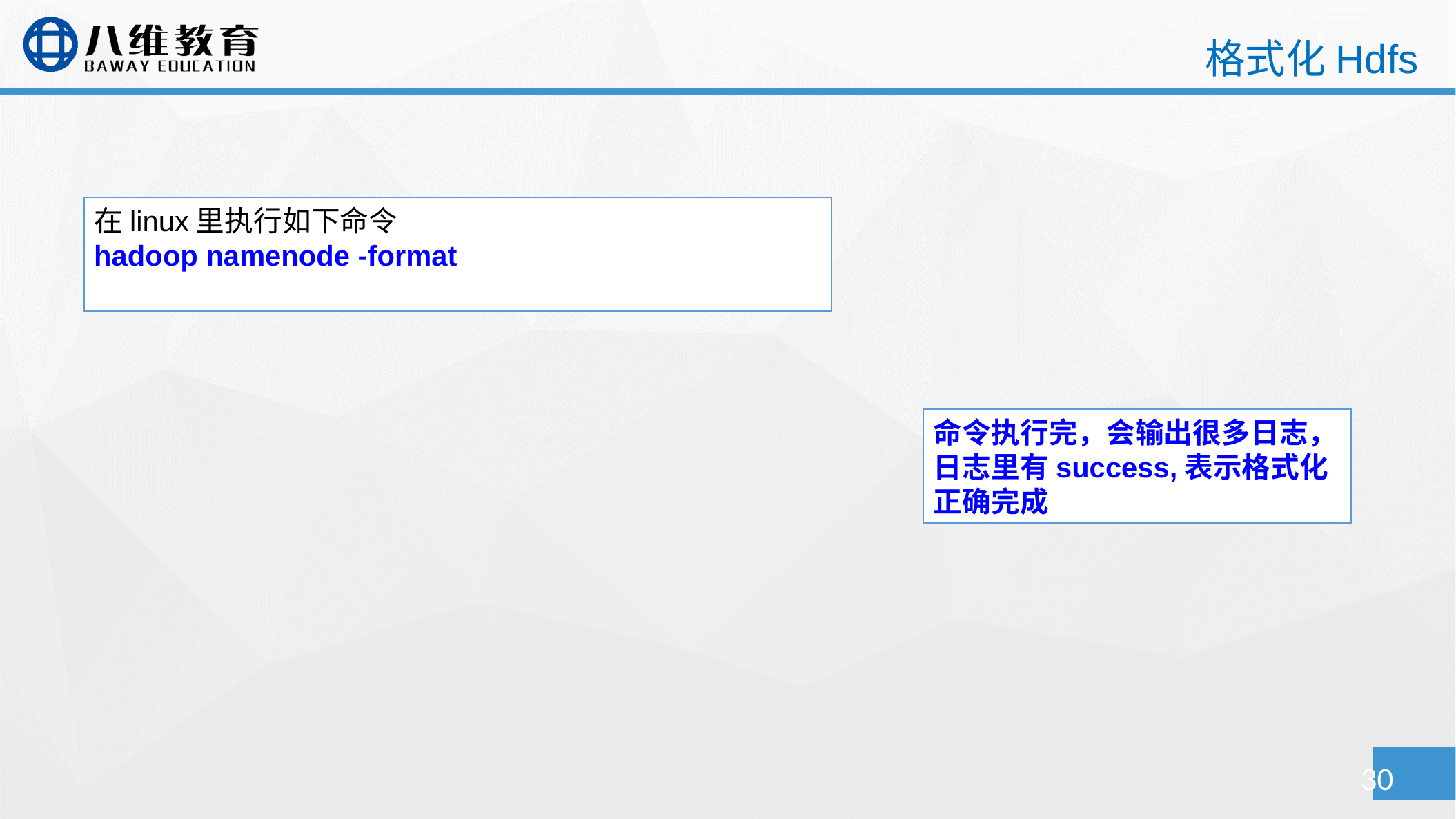

格式化Hdfs
在linux里执行如下命令
hadoop namenode -format

命令执行完，会输出很多日志，日志里有success,表示格式化正确完成